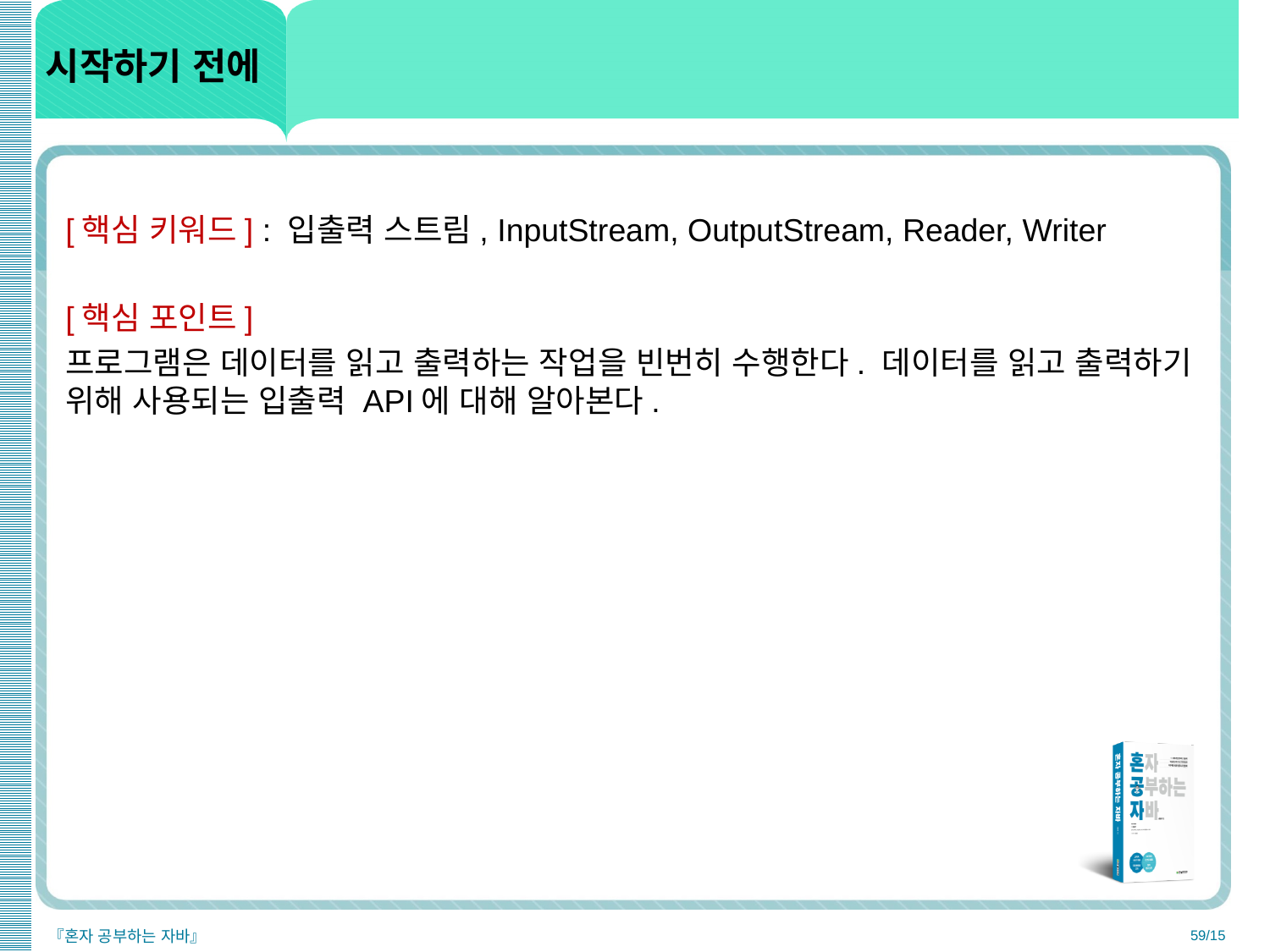

# 시작하기 전에

[핵심 키워드] : 입출력 스트림, InputStream, OutputStream, Reader, Writer

[핵심 포인트]
프로그램은 데이터를 읽고 출력하는 작업을 빈번히 수행한다. 데이터를 읽고 출력하기 위해 사용되는 입출력 API에 대해 알아본다.